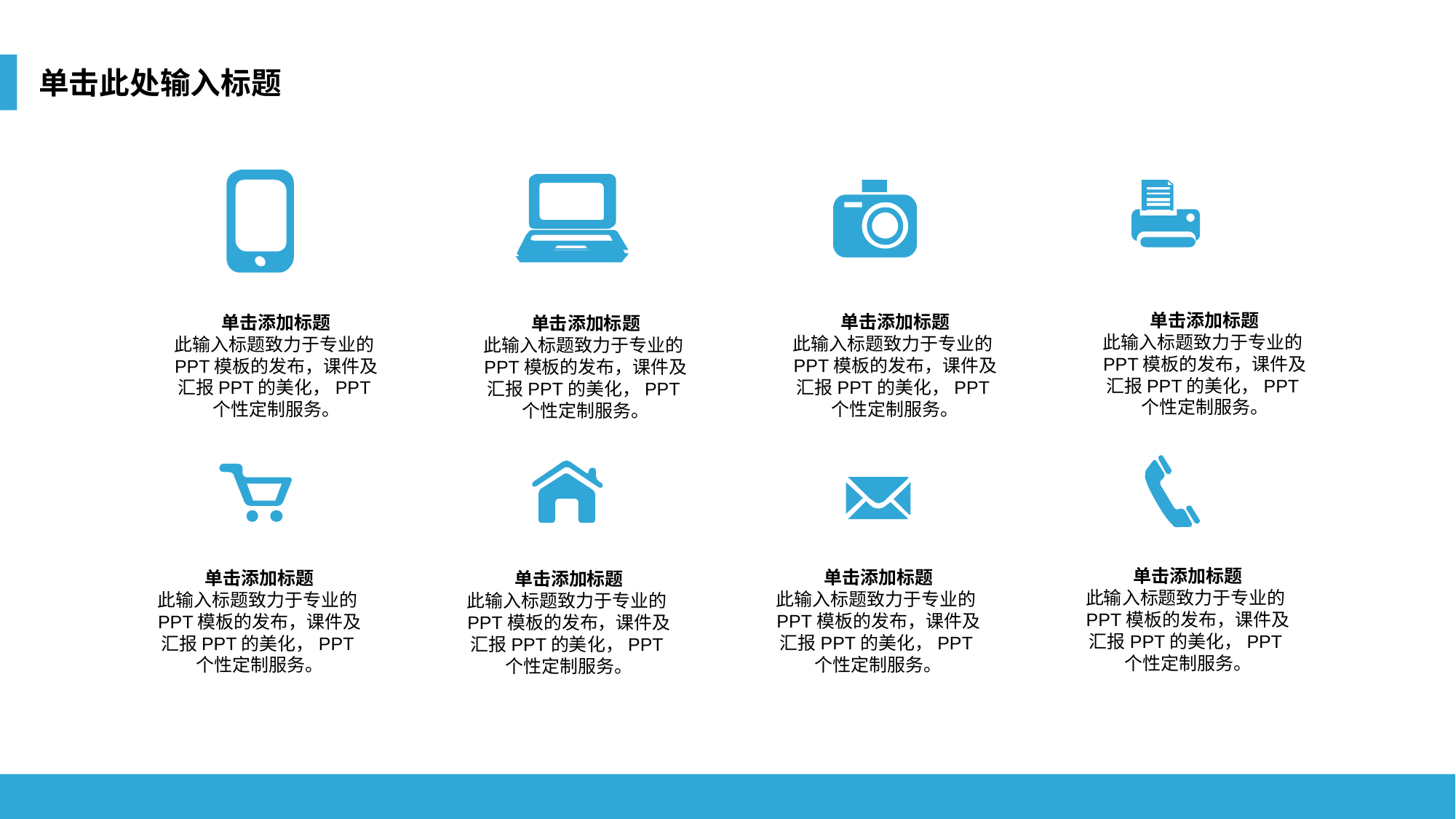

单击此处输入标题

单击添加标题
此输入标题致力于专业的PPT模板的发布，课件及汇报PPT的美化，PPT个性定制服务。
单击添加标题
此输入标题致力于专业的PPT模板的发布，课件及汇报PPT的美化，PPT个性定制服务。
单击添加标题
此输入标题致力于专业的PPT模板的发布，课件及汇报PPT的美化，PPT个性定制服务。
单击添加标题
此输入标题致力于专业的PPT模板的发布，课件及汇报PPT的美化，PPT个性定制服务。

单击添加标题
此输入标题致力于专业的PPT模板的发布，课件及汇报PPT的美化，PPT个性定制服务。
单击添加标题
此输入标题致力于专业的PPT模板的发布，课件及汇报PPT的美化，PPT个性定制服务。
单击添加标题
此输入标题致力于专业的PPT模板的发布，课件及汇报PPT的美化，PPT个性定制服务。
单击添加标题
此输入标题致力于专业的PPT模板的发布，课件及汇报PPT的美化，PPT个性定制服务。